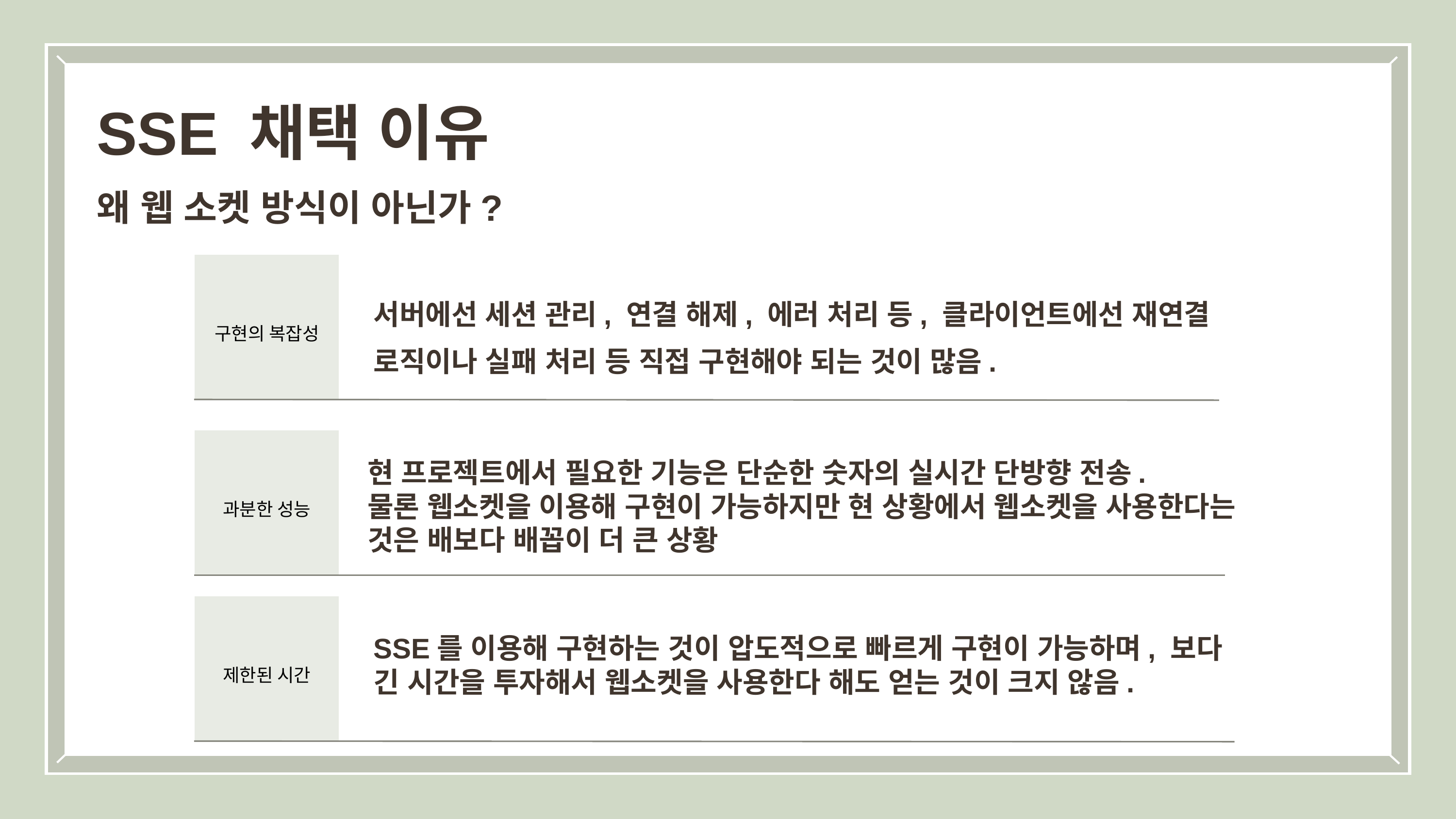

SSE 채택 이유
왜 웹 소켓 방식이 아닌가?

구현의 복잡성
서버에선 세션 관리, 연결 해제, 에러 처리 등, 클라이언트에선 재연결 로직이나 실패 처리 등 직접 구현해야 되는 것이 많음.

과분한 성능
현 프로젝트에서 필요한 기능은 단순한 숫자의 실시간 단방향 전송.
물론 웹소켓을 이용해 구현이 가능하지만 현 상황에서 웹소켓을 사용한다는 것은 배보다 배꼽이 더 큰 상황

제한된 시간
SSE를 이용해 구현하는 것이 압도적으로 빠르게 구현이 가능하며, 보다 긴 시간을 투자해서 웹소켓을 사용한다 해도 얻는 것이 크지 않음.